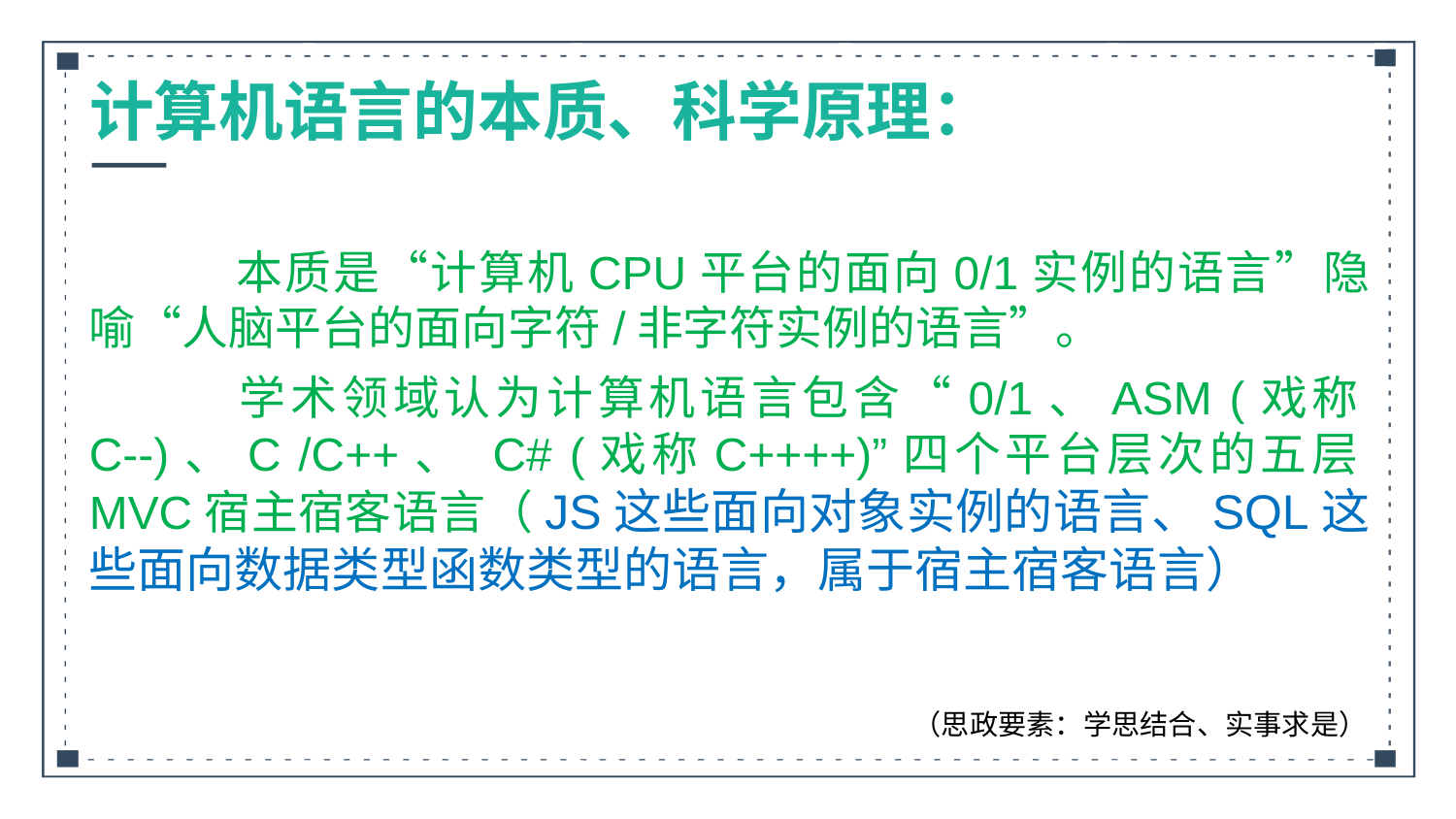

计算机语言的本质、科学原理：
	本质是“计算机CPU平台的面向0/1实例的语言”隐喻“人脑平台的面向字符/非字符实例的语言”。
	学术领域认为计算机语言包含“0/1、ASM (戏称C--)、C /C++、 C# (戏称C++++)”四个平台层次的五层MVC宿主宿客语言（JS这些面向对象实例的语言、SQL这些面向数据类型函数类型的语言，属于宿主宿客语言）
（思政要素：学思结合、实事求是）